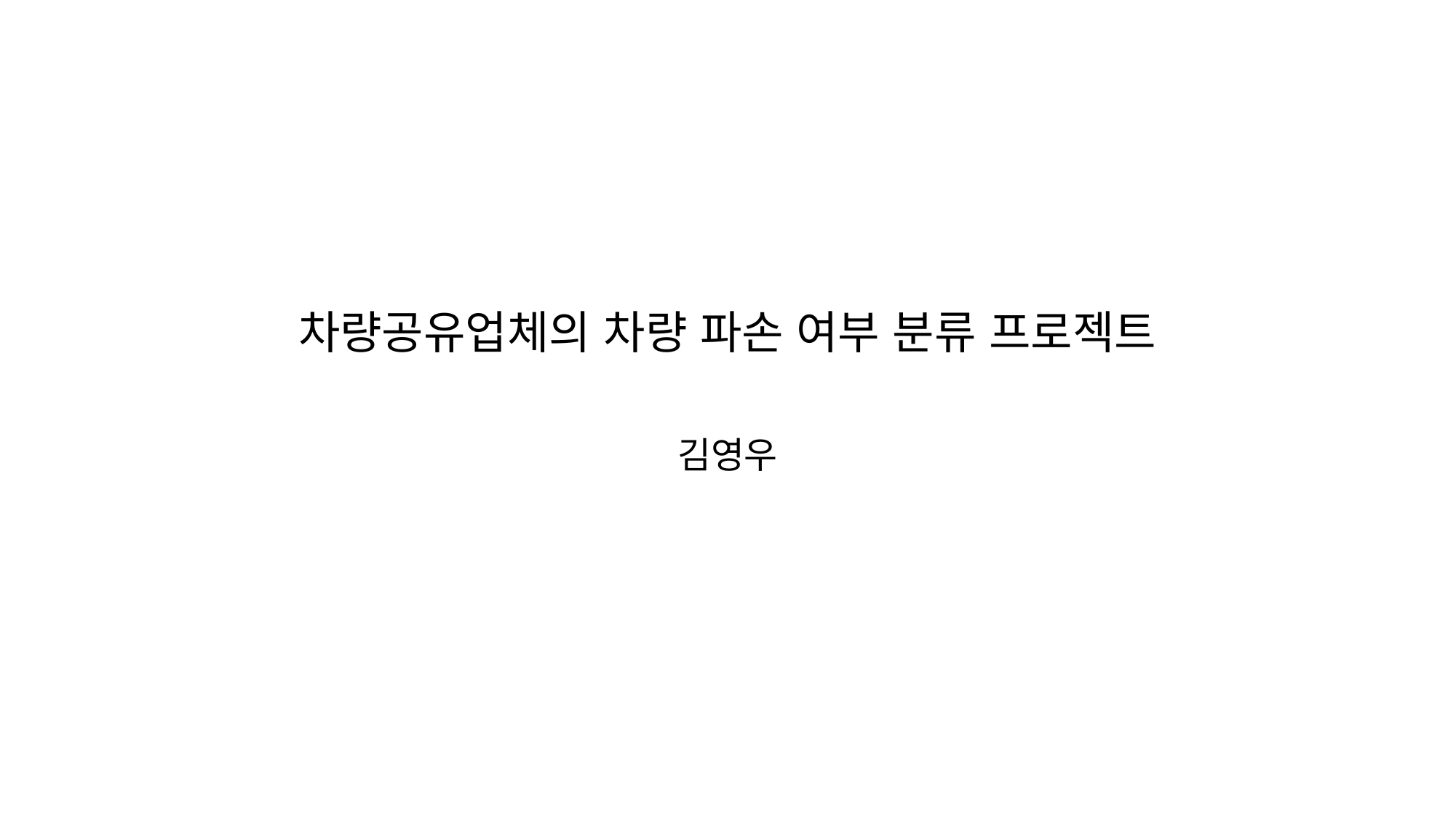

# 차량공유업체의 차량 파손 여부 분류 프로젝트
김영우